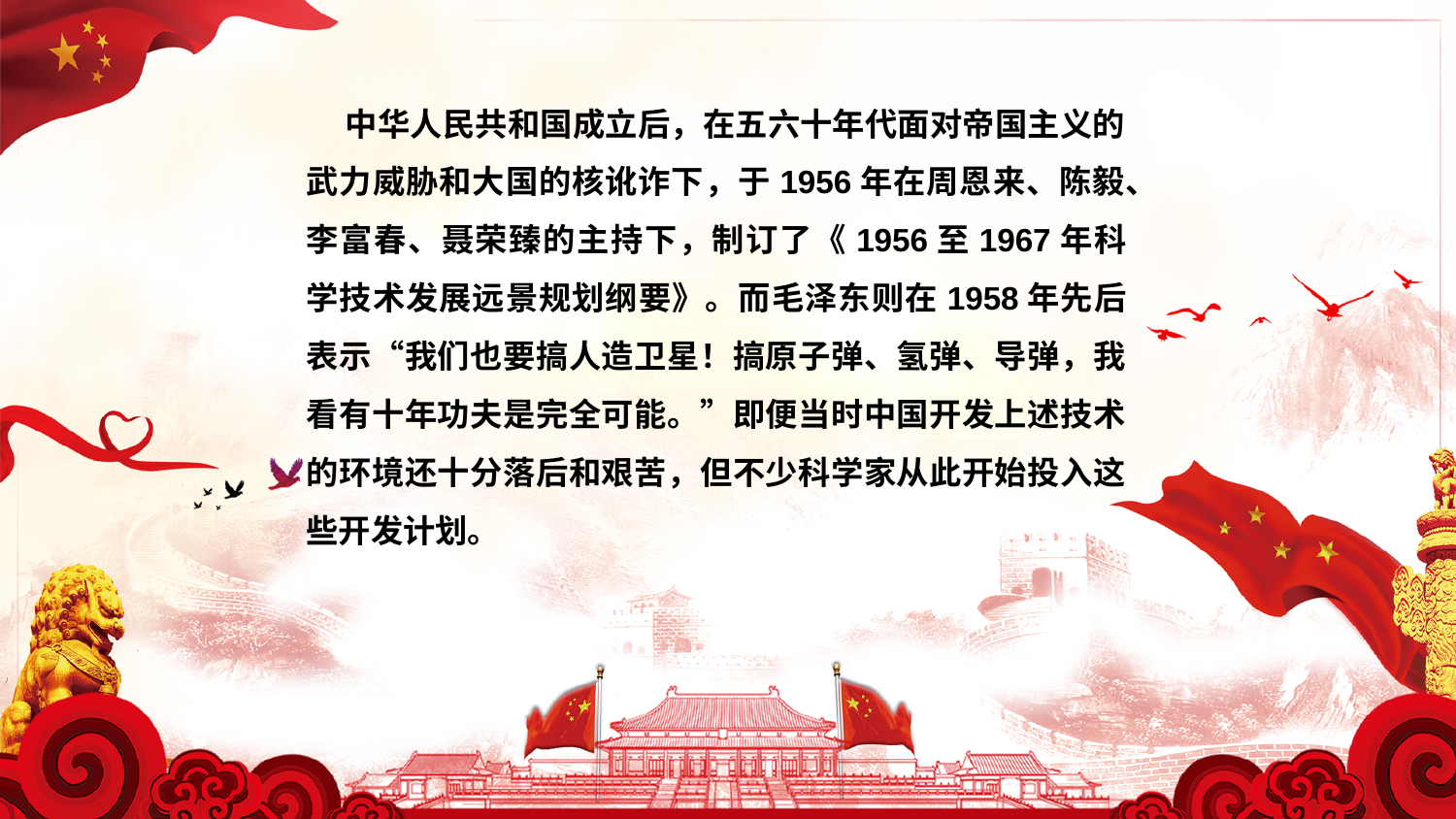

中华人民共和国成立后，在五六十年代面对帝国主义的武力威胁和大国的核讹诈下，于1956年在周恩来、陈毅、李富春、聂荣臻的主持下，制订了《1956至1967年科学技术发展远景规划纲要》。而毛泽东则在1958年先后表示“我们也要搞人造卫星！搞原子弹、氢弹、导弹，我看有十年功夫是完全可能。”即便当时中国开发上述技术的环境还十分落后和艰苦，但不少科学家从此开始投入这些开发计划。